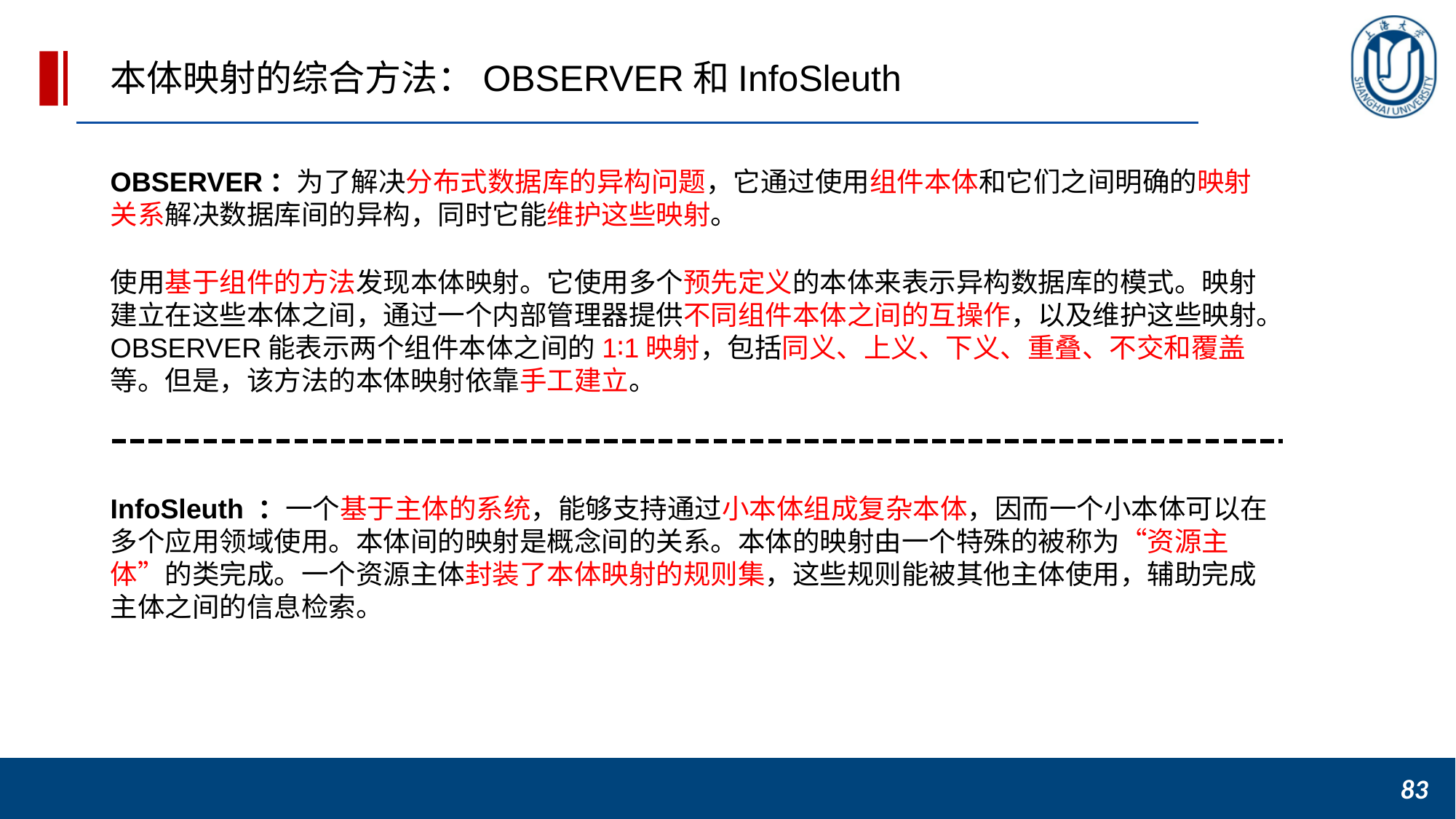

本体映射的综合方法：OBSERVER和InfoSleuth
OBSERVER：为了解决分布式数据库的异构问题，它通过使用组件本体和它们之间明确的映射关系解决数据库间的异构，同时它能维护这些映射。
使用基于组件的方法发现本体映射。它使用多个预先定义的本体来表示异构数据库的模式。映射建立在这些本体之间，通过一个内部管理器提供不同组件本体之间的互操作，以及维护这些映射。OBSERVER能表示两个组件本体之间的1∶1映射，包括同义、上义、下义、重叠、不交和覆盖等。但是，该方法的本体映射依靠手工建立。
InfoSleuth ：一个基于主体的系统，能够支持通过小本体组成复杂本体，因而一个小本体可以在多个应用领域使用。本体间的映射是概念间的关系。本体的映射由一个特殊的被称为“资源主体”的类完成。一个资源主体封装了本体映射的规则集，这些规则能被其他主体使用，辅助完成主体之间的信息检索。
83